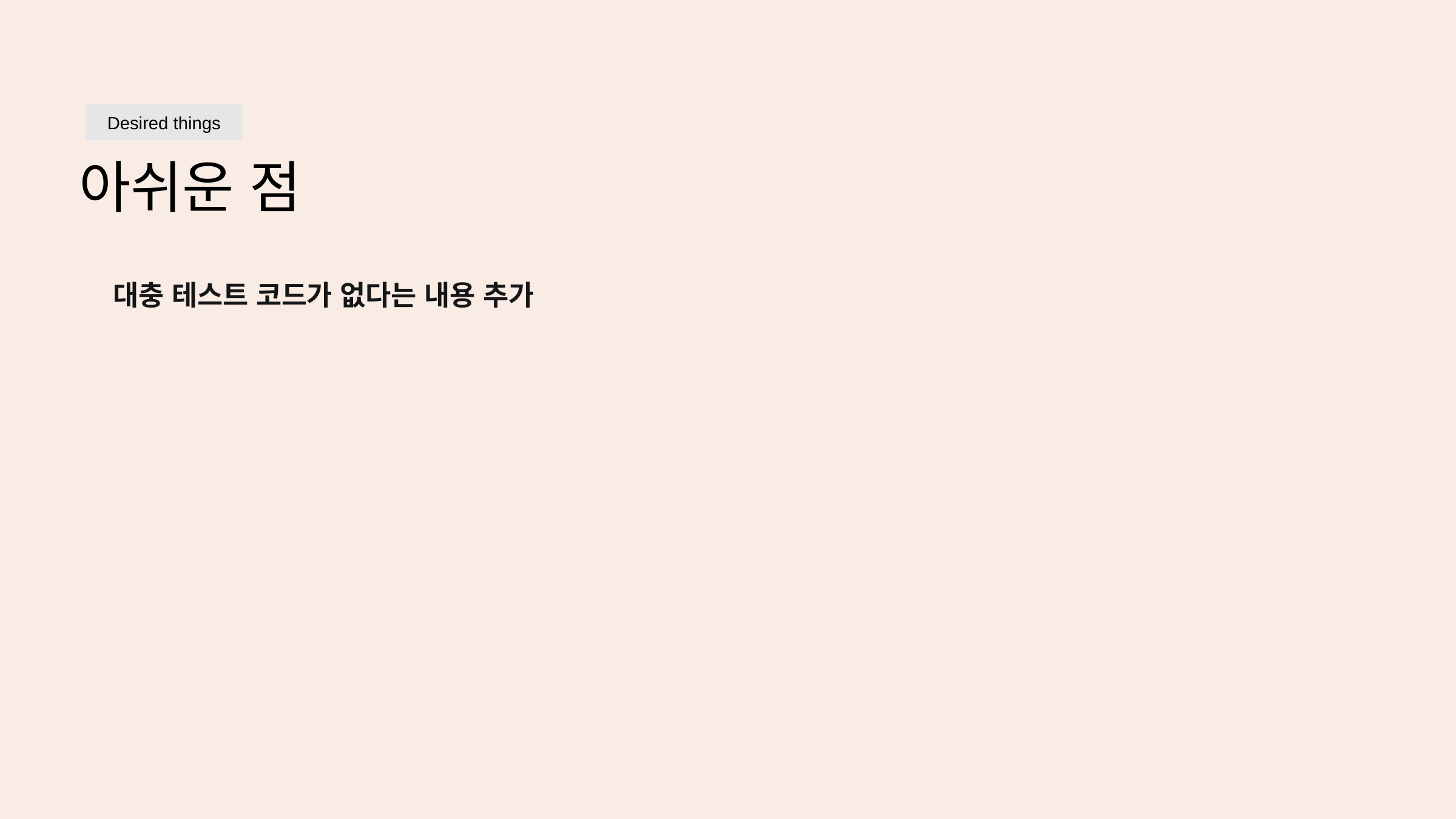

Desired things
아쉬운 점
대충 테스트 코드가 없다는 내용 추가